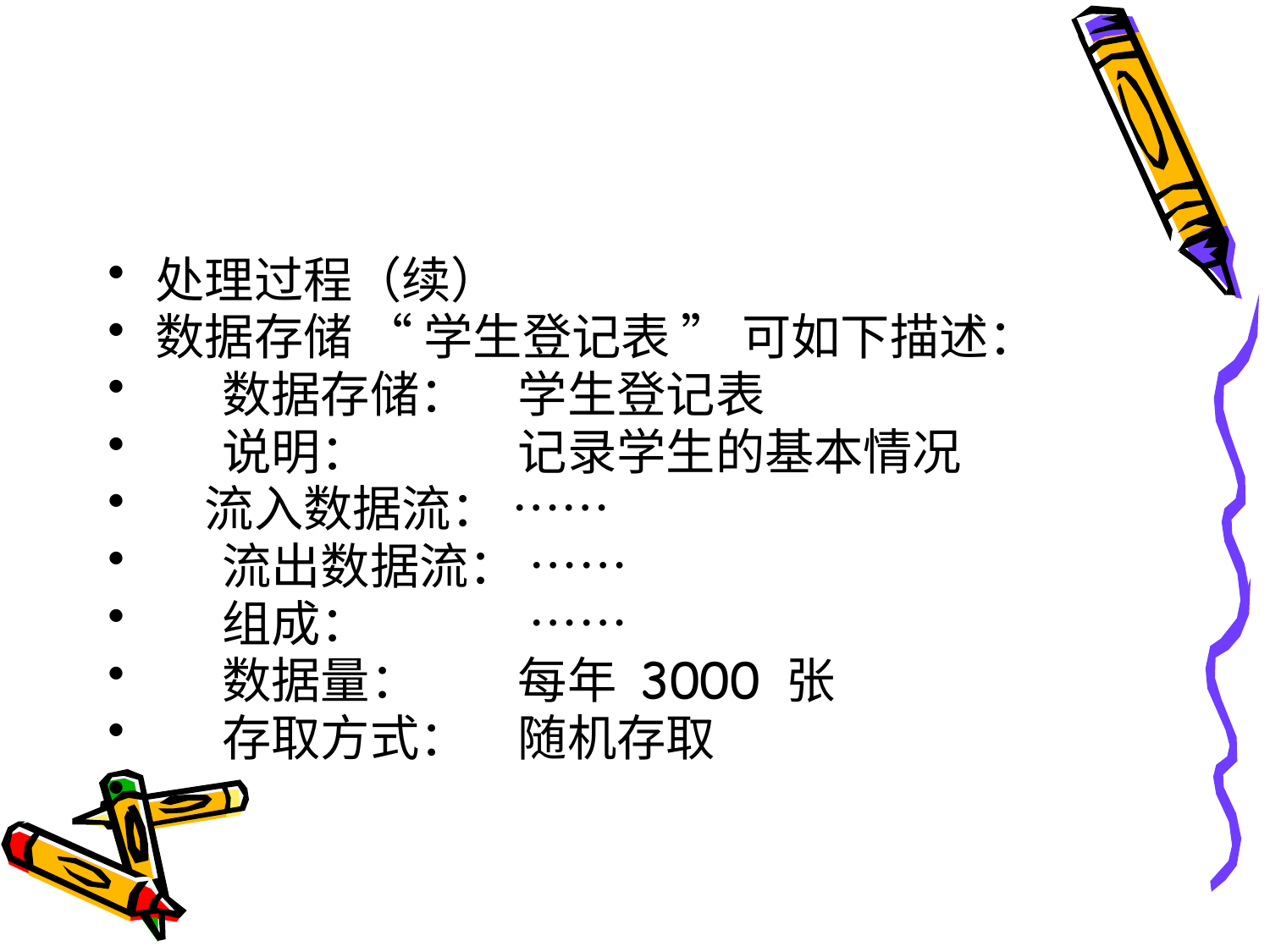

#
处理过程（续）
数据存储 “ 学生登记表 ” 可如下描述：
     数据存储：　学生登记表
     说明：　　　记录学生的基本情况
　流入数据流： ……
     流出数据流： ……
     组成：　　　 ……
     数据量：　　每年 3000 张
     存取方式：　随机存取